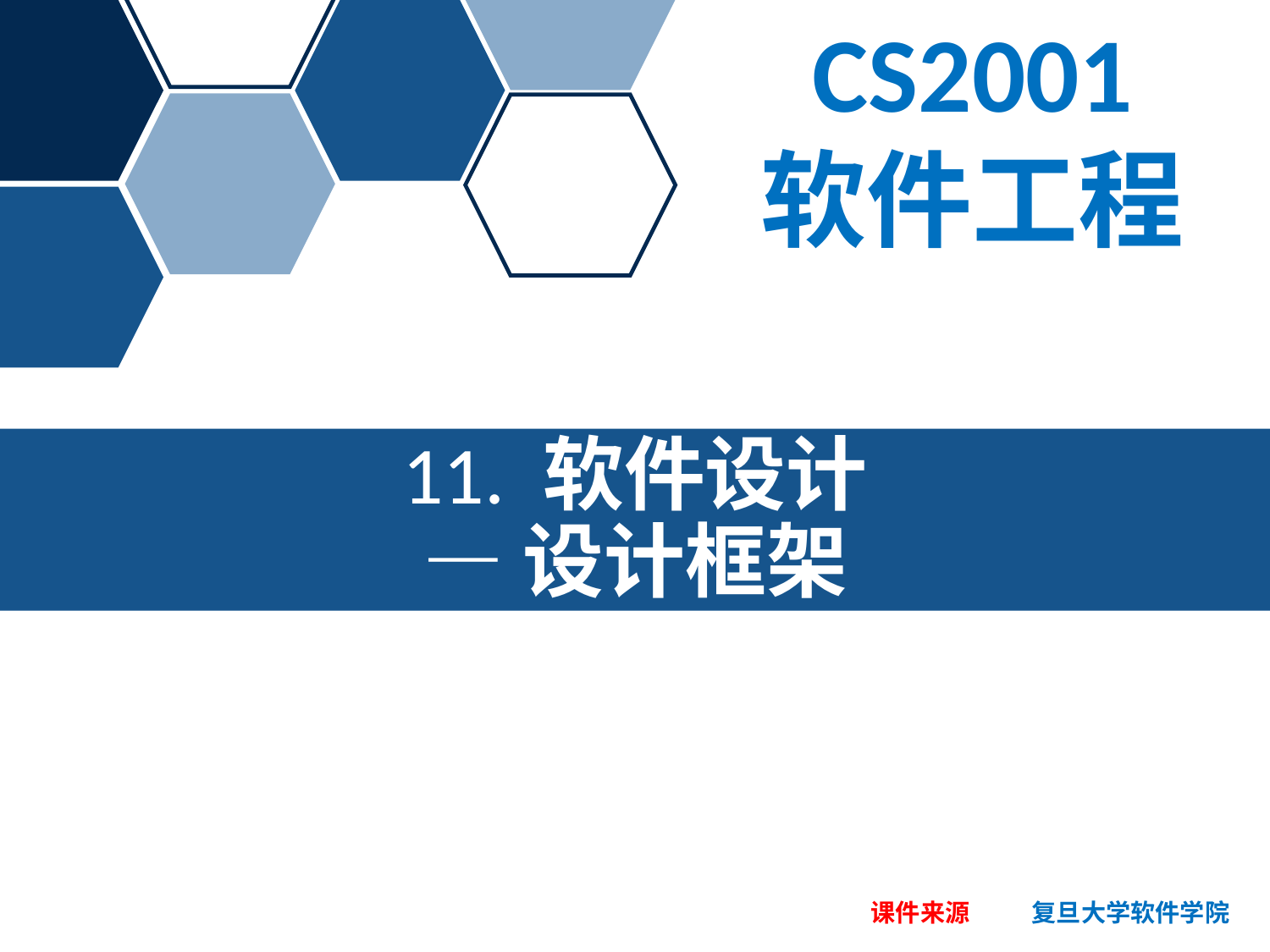

CS2001
软件工程

11. 软件设计
—设计框架

课件来源
复旦大学软件学院